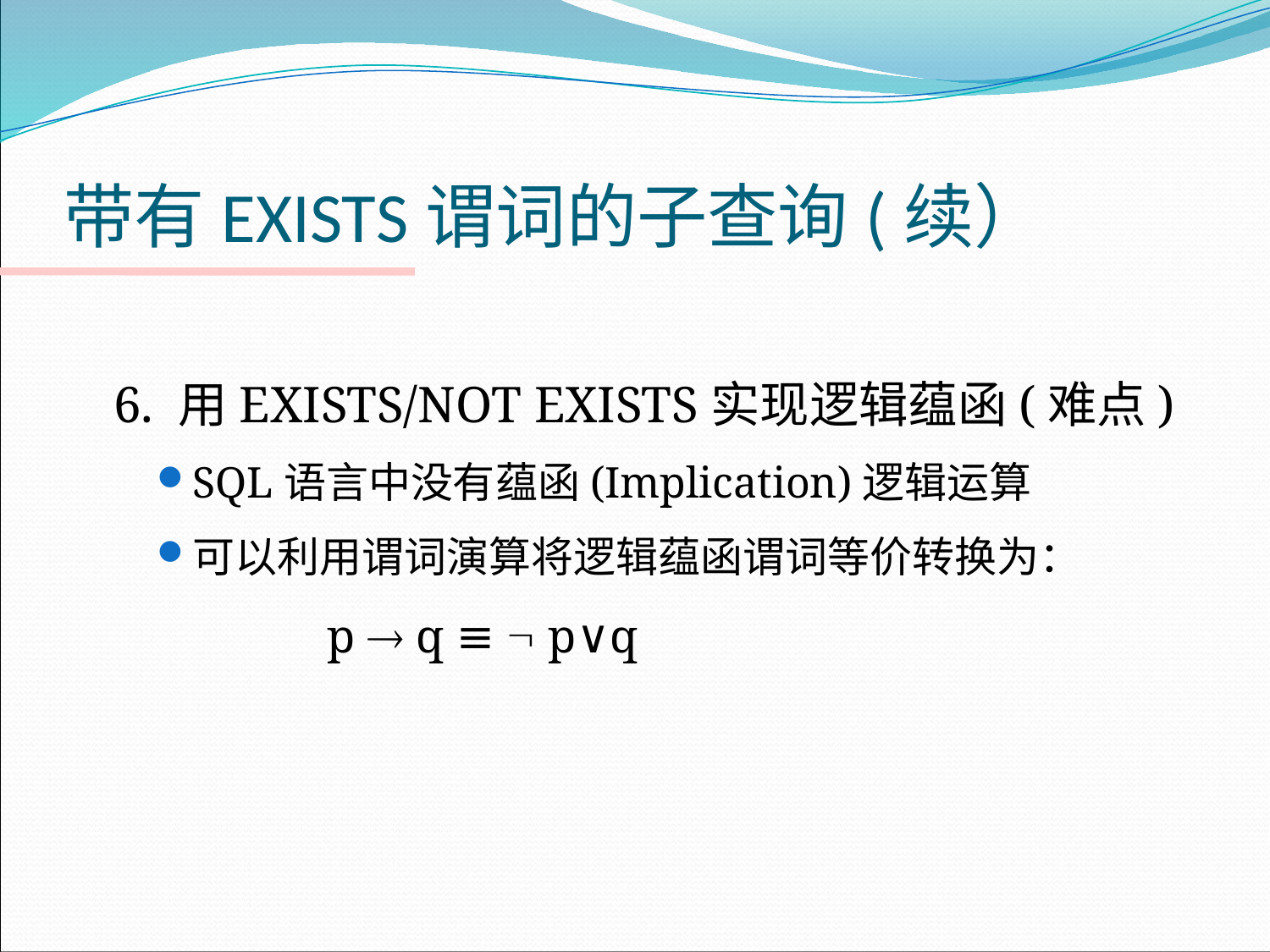

# 带有EXISTS谓词的子查询(续）
 6. 用EXISTS/NOT EXISTS实现逻辑蕴函(难点)
SQL语言中没有蕴函(Implication)逻辑运算
可以利用谓词演算将逻辑蕴函谓词等价转换为：
                   p → q ≡ ¬ p∨q

332